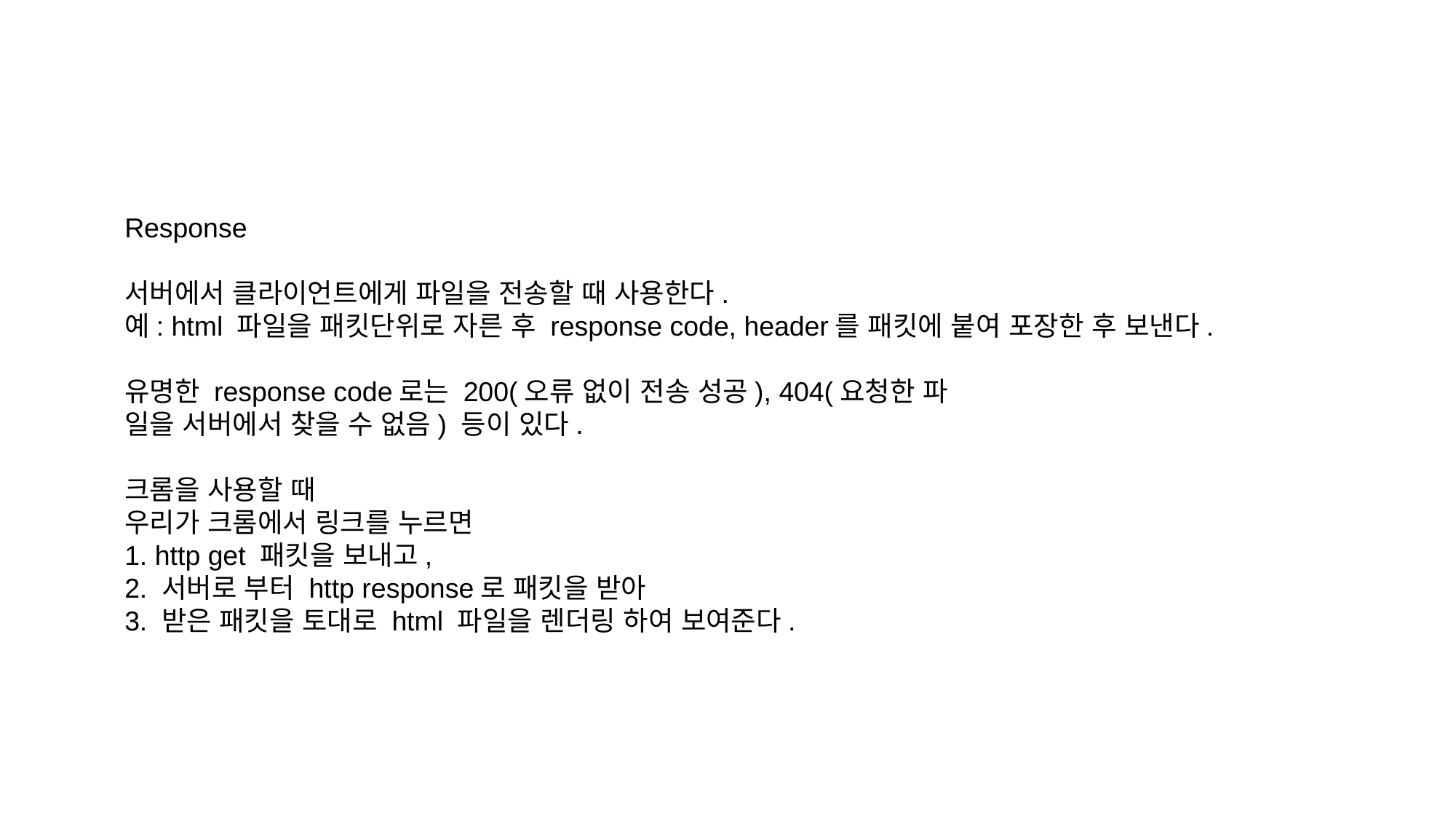

Response

서버에서 클라이언트에게 파일을 전송할 때 사용한다.
예: html 파일을 패킷단위로 자른 후 response code, header를 패킷에 붙여 포장한 후 보낸다.

유명한 response code로는 200(오류 없이 전송 성공), 404(요청한 파
일을 서버에서 찾을 수 없음) 등이 있다.

크롬을 사용할 때
우리가 크롬에서 링크를 누르면
1. http get 패킷을 보내고,
2. 서버로 부터 http response로 패킷을 받아
3. 받은 패킷을 토대로 html 파일을 렌더링 하여 보여준다.